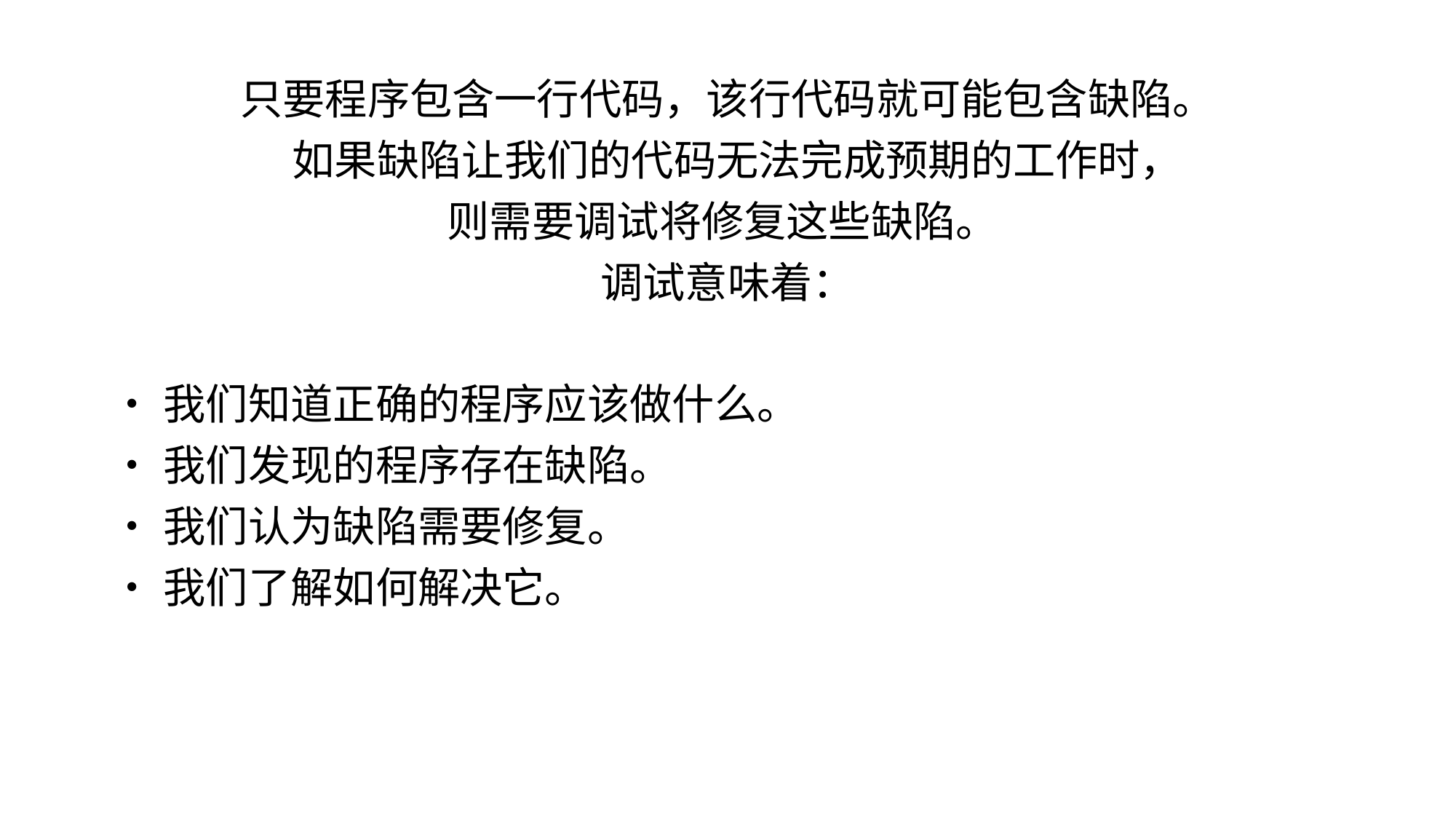

只要程序包含一行代码，该行代码就可能包含缺陷。
 如果缺陷让我们的代码无法完成预期的工作时，
则需要调试将修复这些缺陷。
调试意味着：

•我们知道正确的程序应该做什么。
•我们发现的程序存在缺陷。
•我们认为缺陷需要修复。
•我们了解如何解决它。